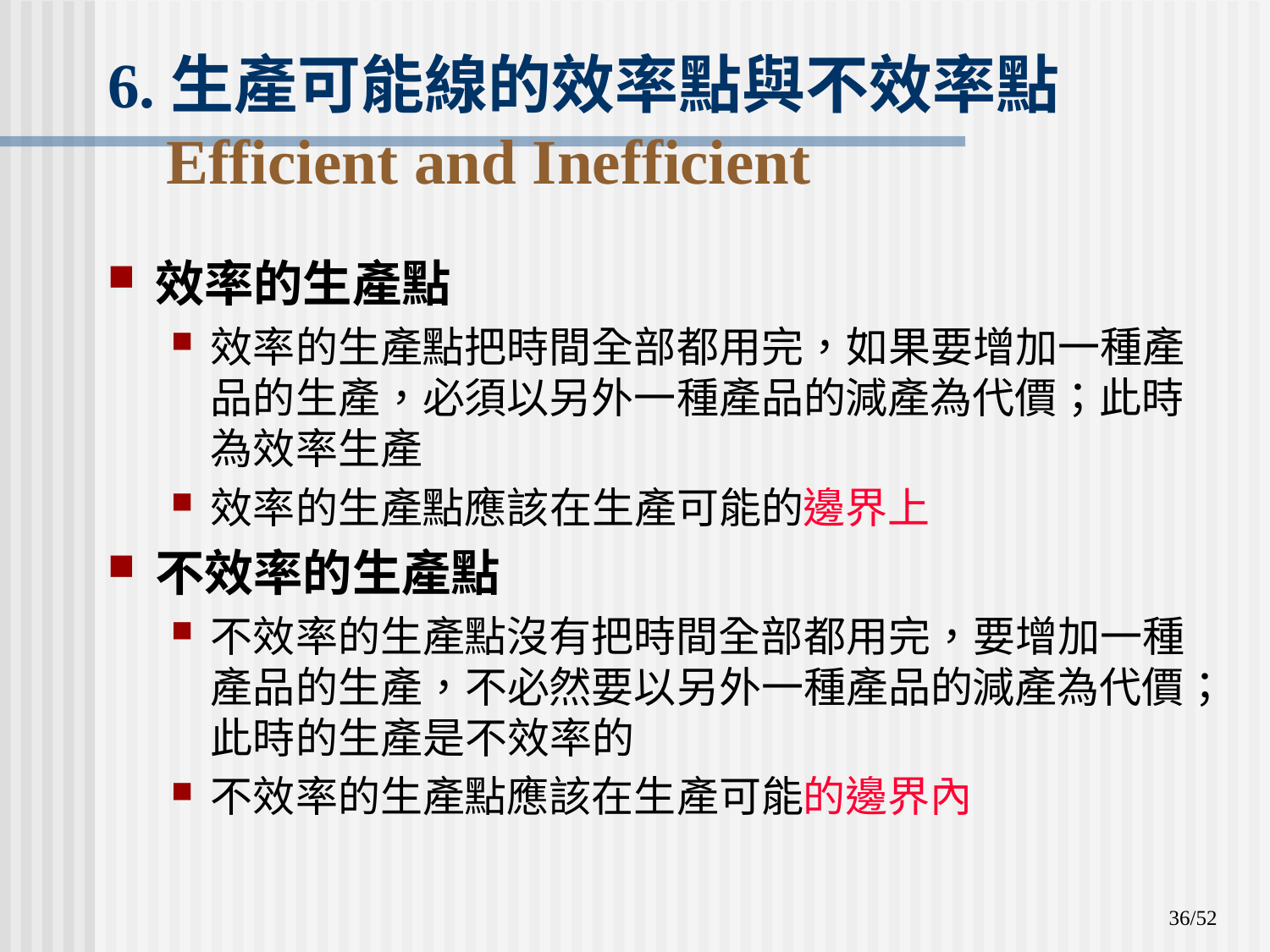

# 6.生產可能線的效率點與不效率點 Efficient and Inefficient
效率的生產點
效率的生產點把時間全部都用完，如果要增加一種產品的生產，必須以另外一種產品的減產為代價；此時為效率生產
效率的生產點應該在生產可能的邊界上
不效率的生產點
不效率的生產點沒有把時間全部都用完，要增加一種產品的生產，不必然要以另外一種產品的減產為代價；此時的生產是不效率的
不效率的生產點應該在生產可能的邊界內